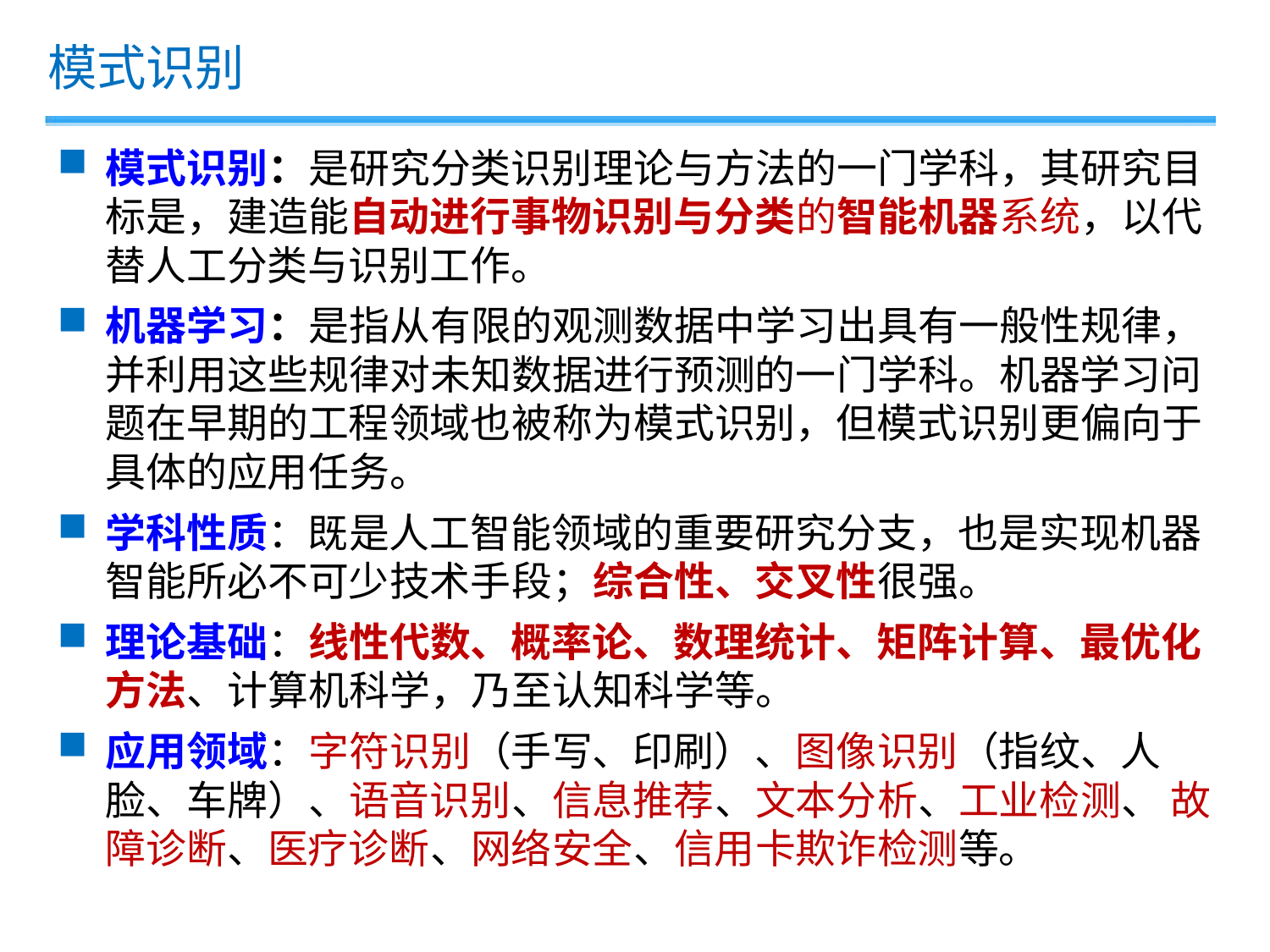

模式识别
模式识别：是研究分类识别理论与方法的一门学科，其研究目标是，建造能自动进行事物识别与分类的智能机器系统，以代替人工分类与识别工作。
机器学习：是指从有限的观测数据中学习出具有一般性规律，并利用这些规律对未知数据进行预测的一门学科。机器学习问题在早期的工程领域也被称为模式识别，但模式识别更偏向于具体的应用任务。
学科性质：既是人工智能领域的重要研究分支，也是实现机器智能所必不可少技术手段；综合性、交叉性很强。
理论基础：线性代数、概率论、数理统计、矩阵计算、最优化方法、计算机科学，乃至认知科学等。
应用领域：字符识别（手写、印刷）、图像识别（指纹、人脸、车牌）、语音识别、信息推荐、文本分析、工业检测、 故障诊断、医疗诊断、网络安全、信用卡欺诈检测等。